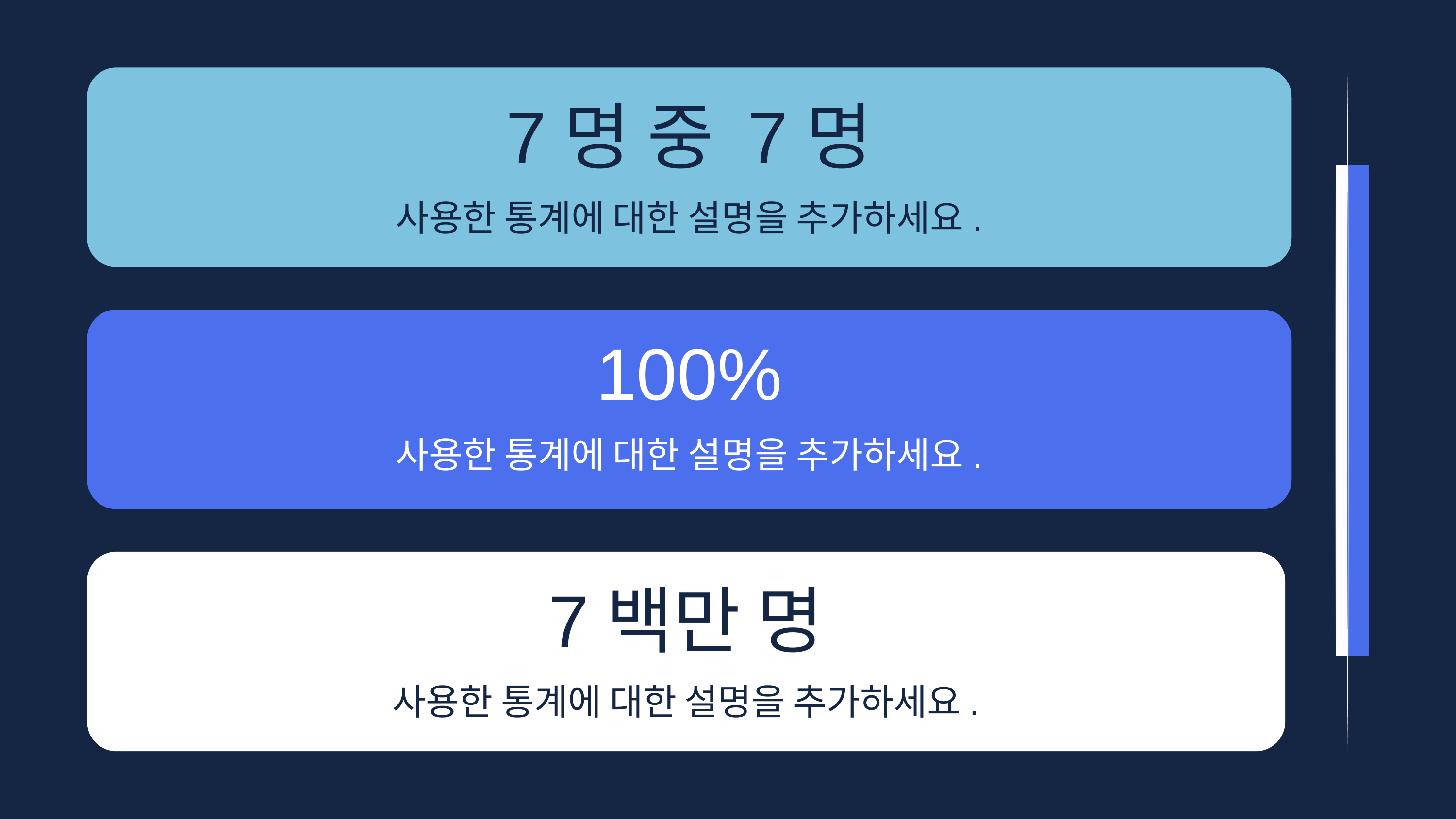

7명 중 7명
사용한 통계에 대한 설명을 추가하세요.

100%
사용한 통계에 대한 설명을 추가하세요.

7백만 명
사용한 통계에 대한 설명을 추가하세요.